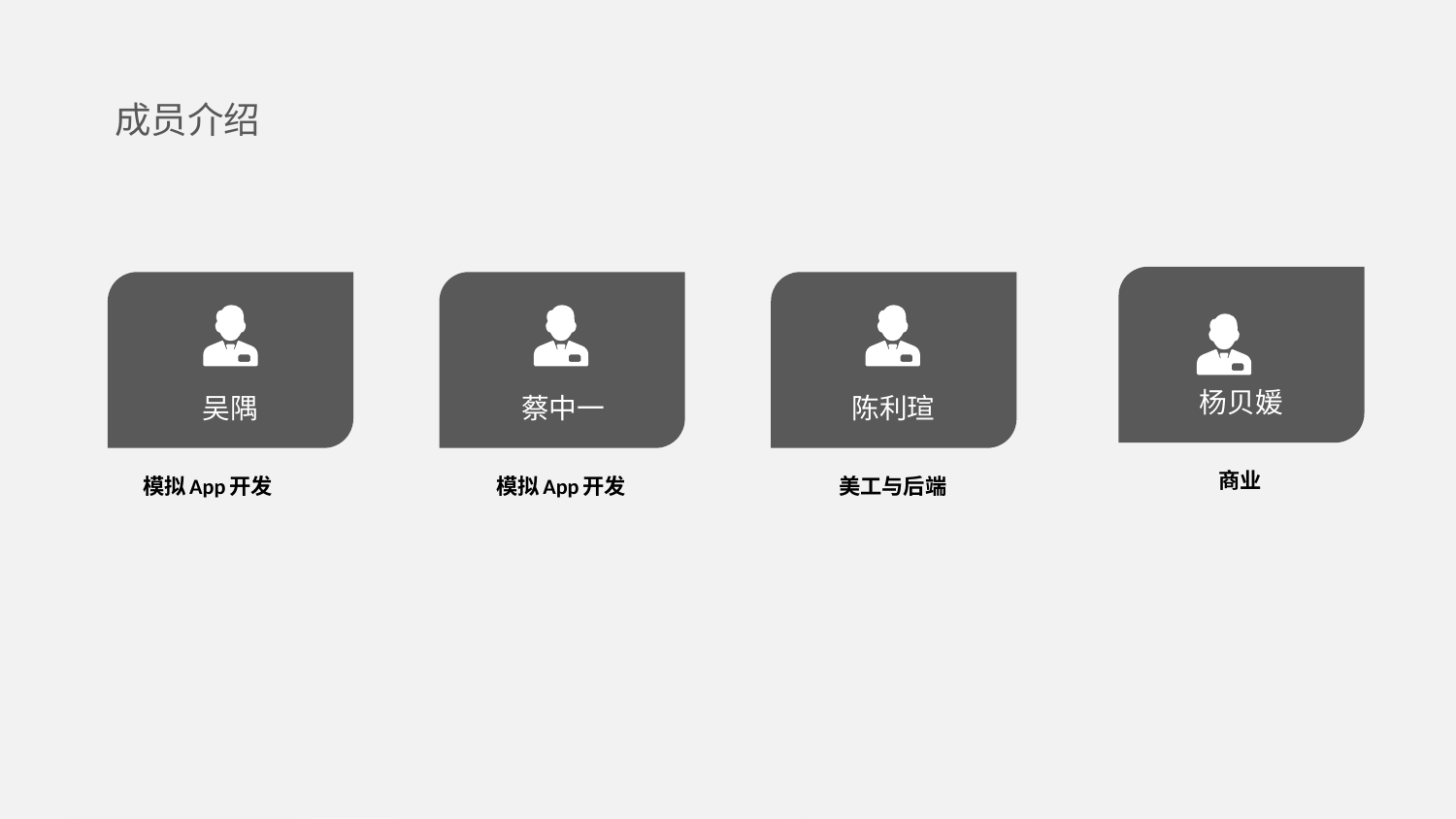

成员介绍

杨贝媛

商业

吴隅
模拟App开发

蔡中一
模拟App开发

陈利瑄
美工与后端